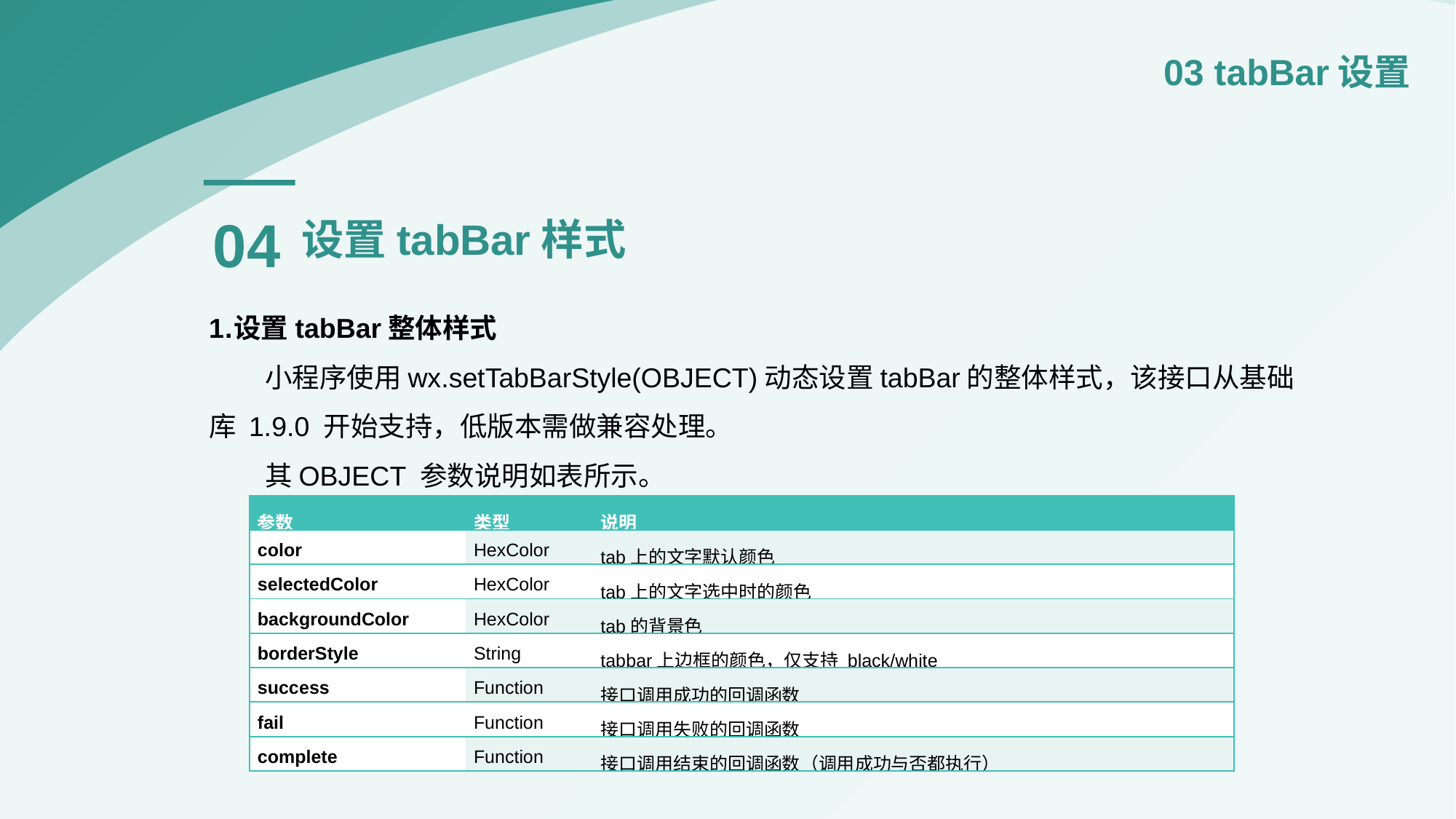

03 tabBar设置
04

设置tabBar样式
设置tabBar整体样式
        小程序使用wx.setTabBarStyle(OBJECT)动态设置tabBar的整体样式，该接口从基础库 1.9.0 开始支持，低版本需做兼容处理。
        其OBJECT 参数说明如表所示。

| 参数 | 类型 | 说明 |
| --- | --- | --- |
| color | HexColor | tab上的文字默认颜色 |
| selectedColor | HexColor | tab上的文字选中时的颜色 |
| backgroundColor | HexColor | tab的背景色 |
| borderStyle | String | tabbar上边框的颜色，仅支持 black/white |
| success | Function | 接口调用成功的回调函数 |
| fail | Function | 接口调用失败的回调函数 |
| complete | Function | 接口调用结束的回调函数（调用成功与否都执行） |